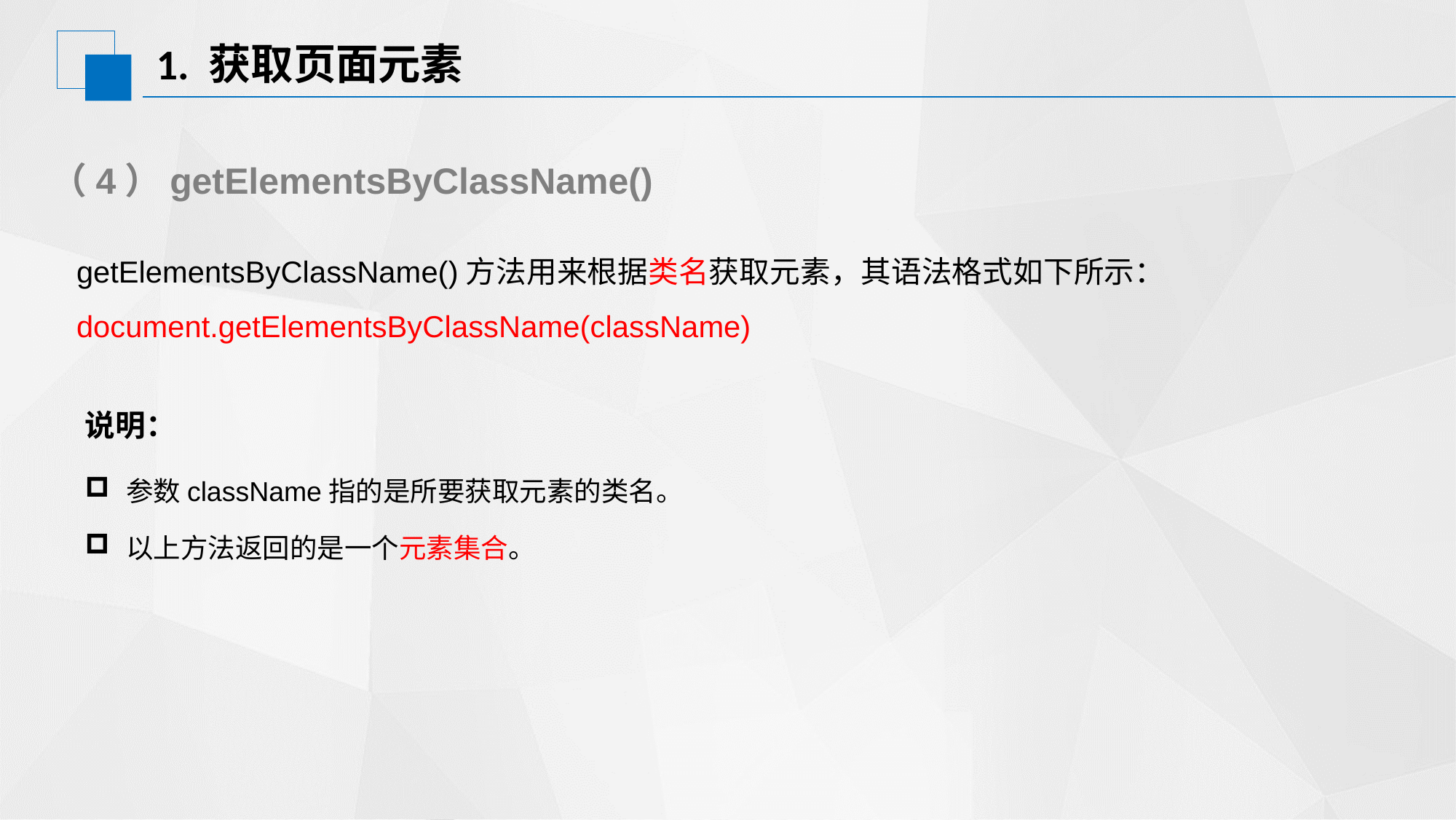

# 1. 获取页面元素
（4）getElementsByClassName()
getElementsByClassName()方法用来根据类名获取元素，其语法格式如下所示：	document.getElementsByClassName(className)
说明：
参数className指的是所要获取元素的类名。
以上方法返回的是一个元素集合。